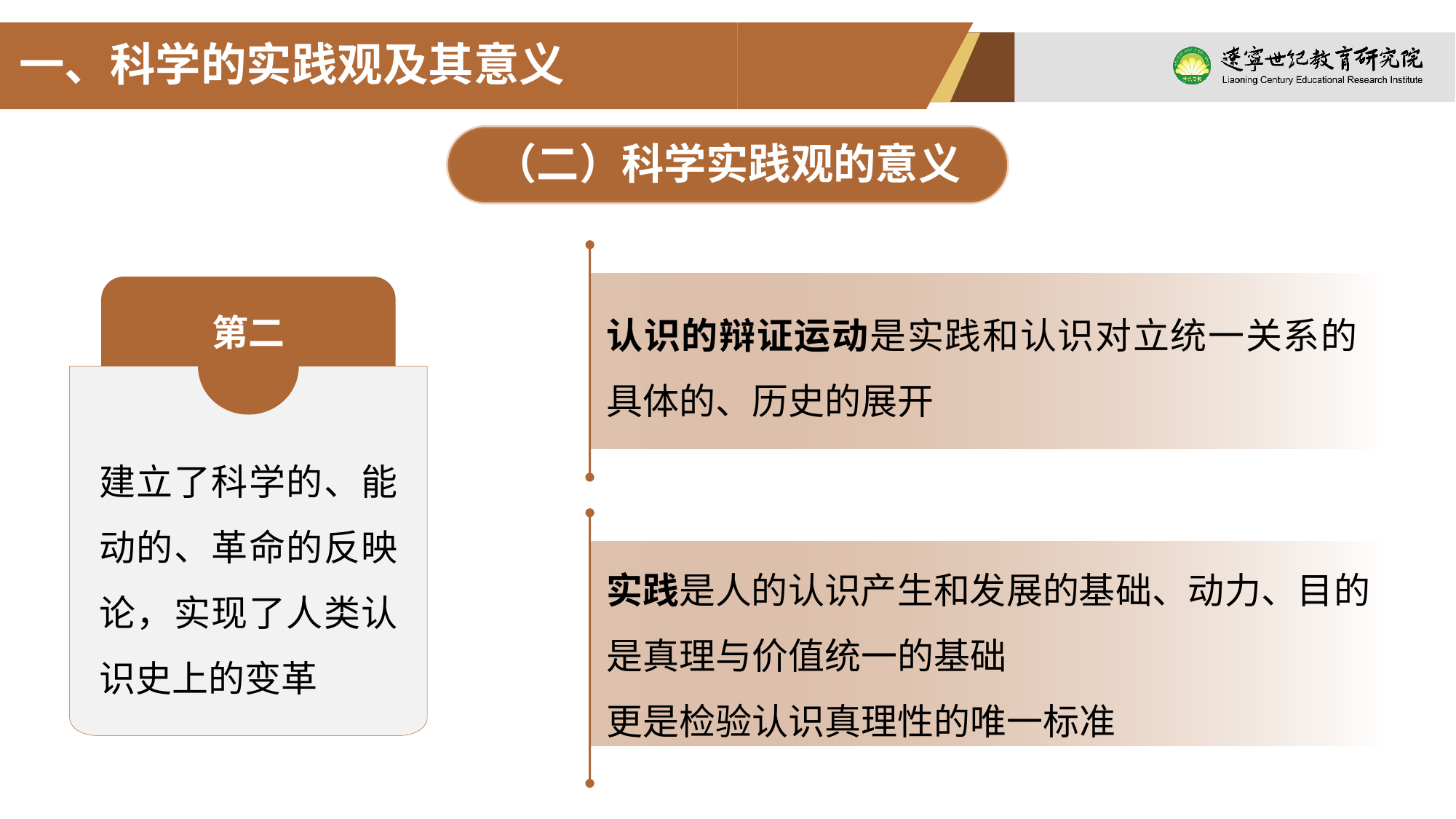

一、科学的实践观及其意义
（二）科学实践观的意义

认识的辩证运动是实践和认识对立统一关系的具体的、历史的展开

第二

建立了科学的、能动的、革命的反映论，实现了人类认识史上的变革

实践是人的认识产生和发展的基础、动力、目的
是真理与价值统一的基础
更是检验认识真理性的唯一标准